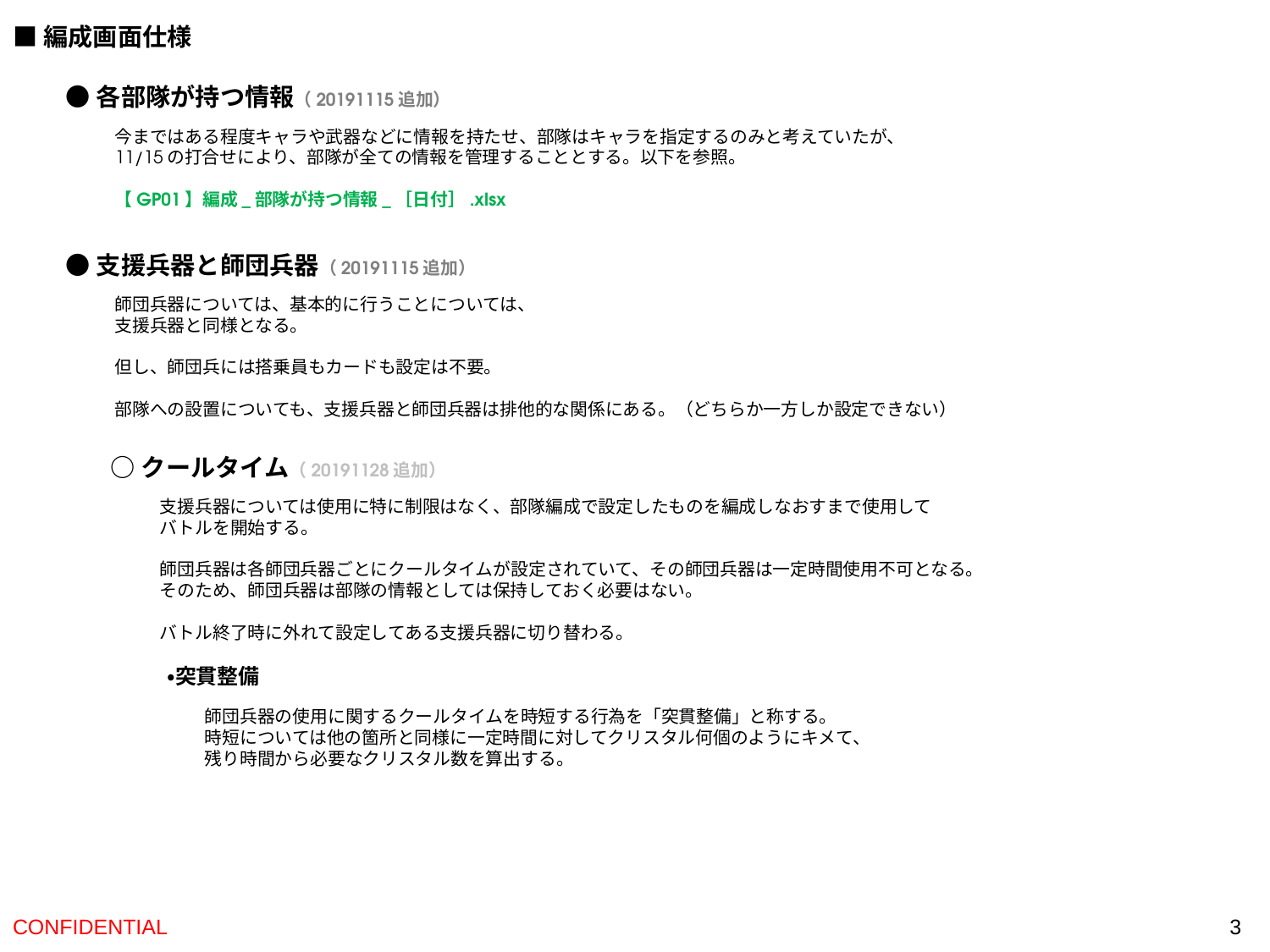

■編成画面仕様
●各部隊が持つ情報（20191115追加）
今まではある程度キャラや武器などに情報を持たせ、部隊はキャラを指定するのみと考えていたが、
11/15の打合せにより、部隊が全ての情報を管理することとする。以下を参照。

【GP01】編成_部隊が持つ情報_［日付］.xlsx
●支援兵器と師団兵器（20191115追加）
師団兵器については、基本的に行うことについては、
支援兵器と同様となる。

但し、師団兵には搭乗員もカードも設定は不要。

部隊への設置についても、支援兵器と師団兵器は排他的な関係にある。（どちらか一方しか設定できない）
○クールタイム（20191128追加）
支援兵器については使用に特に制限はなく、部隊編成で設定したものを編成しなおすまで使用して
バトルを開始する。

師団兵器は各師団兵器ごとにクールタイムが設定されていて、その師団兵器は一定時間使用不可となる。
そのため、師団兵器は部隊の情報としては保持しておく必要はない。

バトル終了時に外れて設定してある支援兵器に切り替わる。
・突貫整備
師団兵器の使用に関するクールタイムを時短する行為を「突貫整備」と称する。
時短については他の箇所と同様に一定時間に対してクリスタル何個のようにキメて、
残り時間から必要なクリスタル数を算出する。
3
CONFIDENTIAL